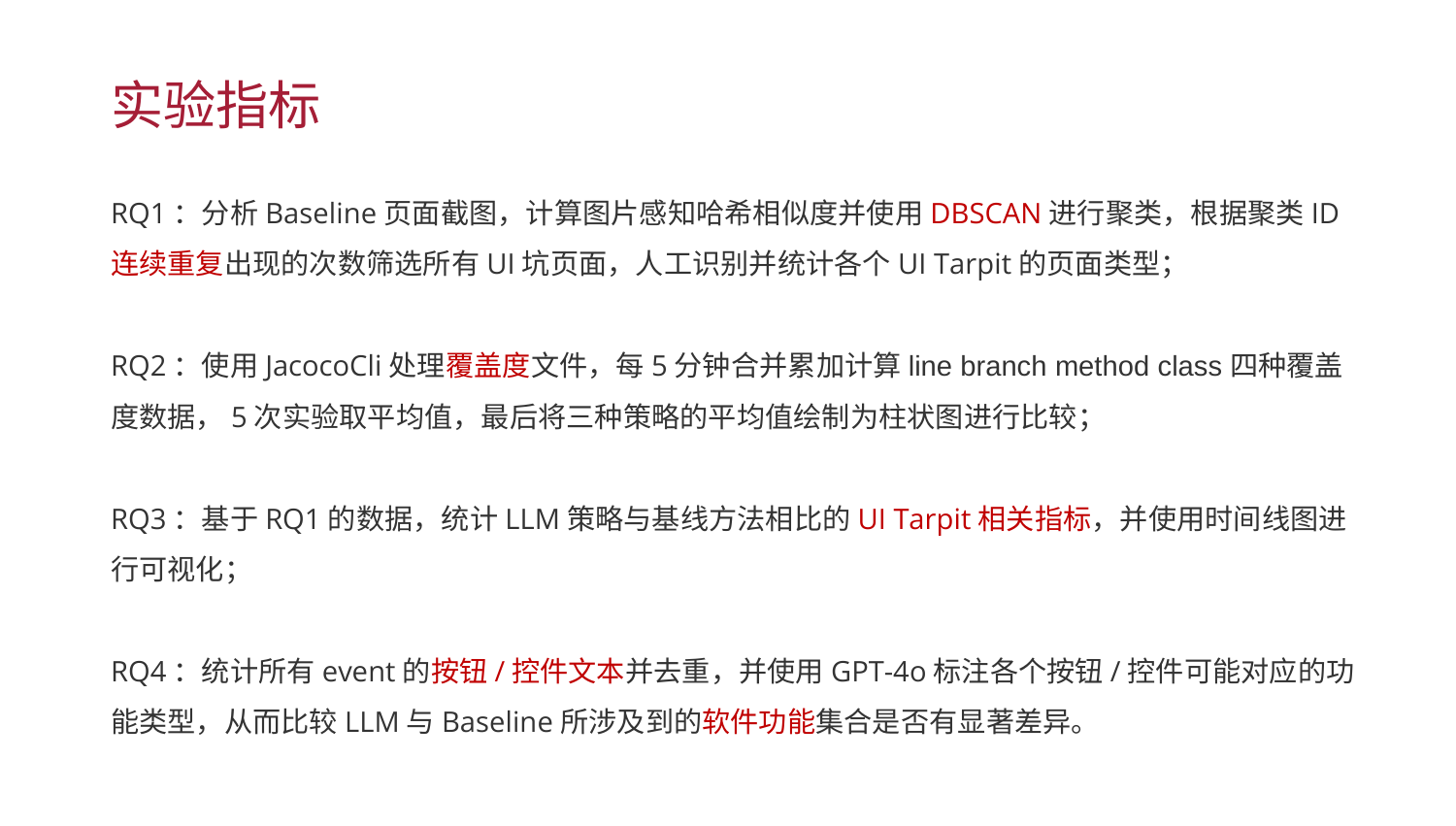

实验指标
RQ1：分析Baseline页面截图，计算图片感知哈希相似度并使用DBSCAN进行聚类，根据聚类ID连续重复出现的次数筛选所有UI坑页面，人工识别并统计各个UI Tarpit的页面类型；

RQ2：使用JacocoCli处理覆盖度文件，每5分钟合并累加计算line branch method class四种覆盖度数据，5次实验取平均值，最后将三种策略的平均值绘制为柱状图进行比较；

RQ3：基于RQ1的数据，统计LLM策略与基线方法相比的UI Tarpit相关指标，并使用时间线图进行可视化；

RQ4：统计所有event的按钮/控件文本并去重，并使用GPT-4o标注各个按钮/控件可能对应的功能类型，从而比较LLM与Baseline所涉及到的软件功能集合是否有显著差异。